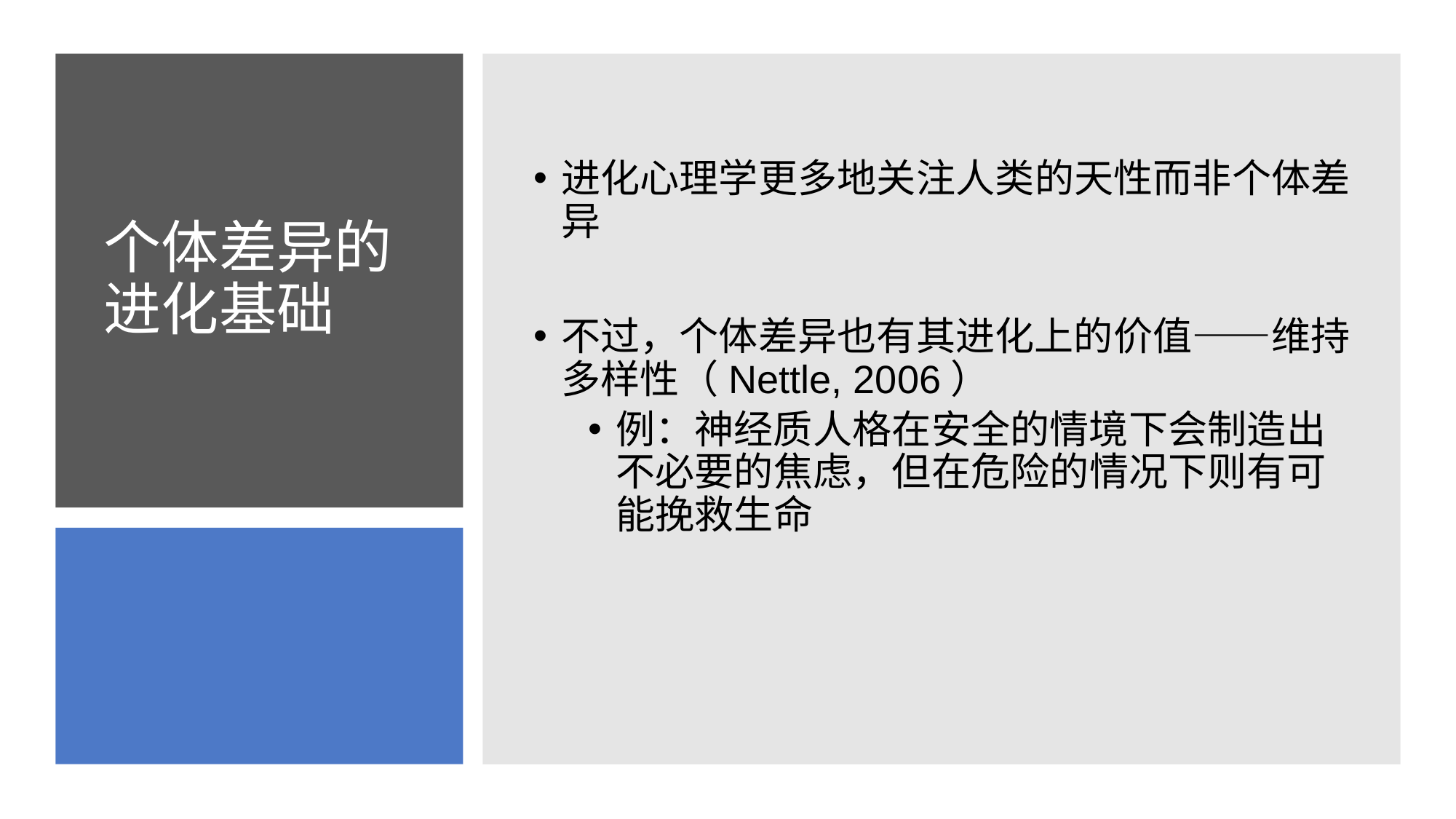

进化心理学更多地关注人类的天性而非个体差异

不过，个体差异也有其进化上的价值——维持多样性（Nettle, 2006）
例：神经质人格在安全的情境下会制造出不必要的焦虑，但在危险的情况下则有可能挽救生命

# 个体差异的进化基础